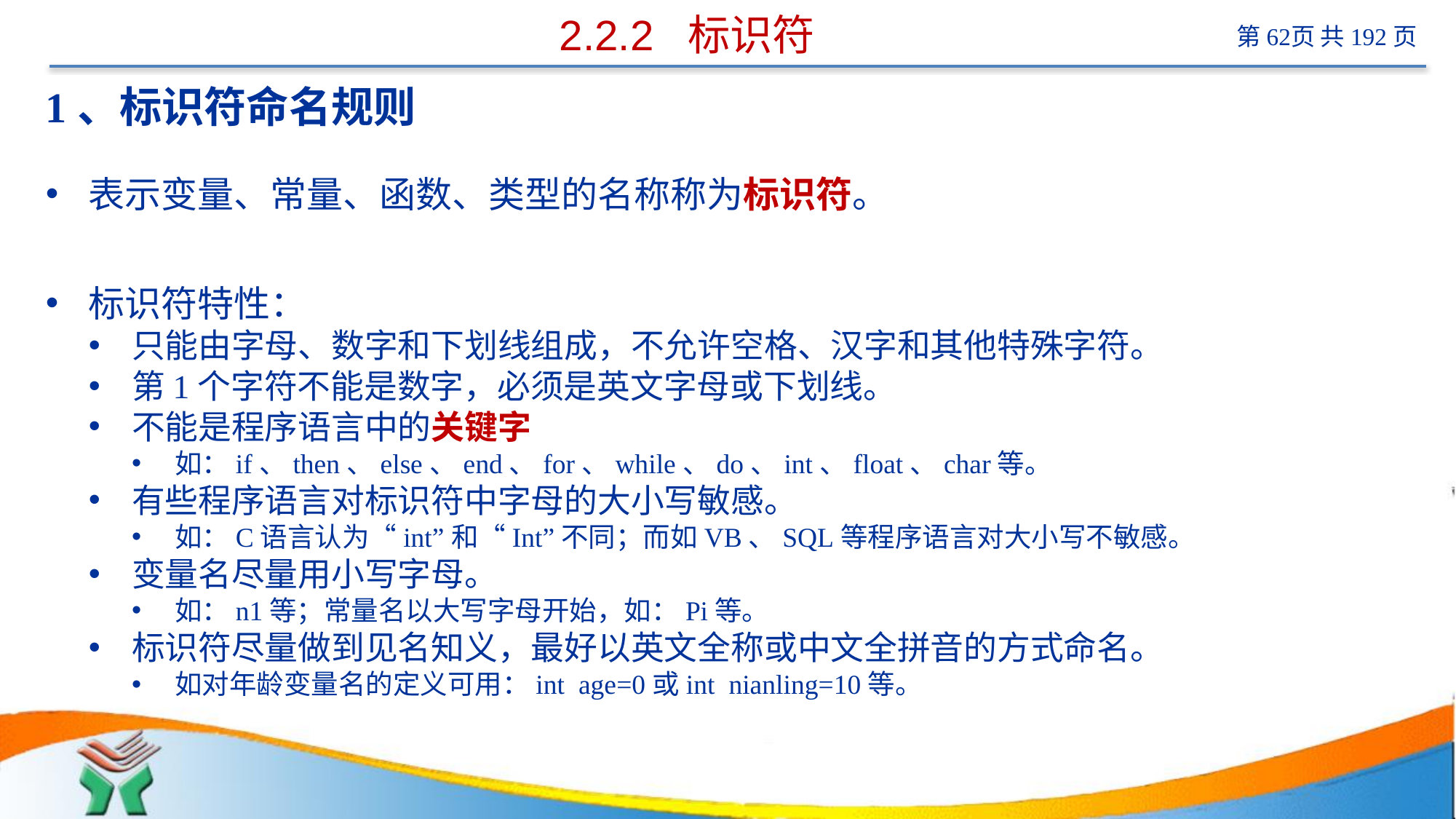

# 2.2.2  标识符
1、标识符命名规则

表示变量、常量、函数、类型的名称称为标识符。

标识符特性：
只能由字母、数字和下划线组成，不允许空格、汉字和其他特殊字符。
第1个字符不能是数字，必须是英文字母或下划线。
不能是程序语言中的关键字
如：if、then、else、end、for、while、do、int、float、char等。
有些程序语言对标识符中字母的大小写敏感。
如：C语言认为“int”和“Int”不同；而如VB、SQL等程序语言对大小写不敏感。
变量名尽量用小写字母。
如：n1等；常量名以大写字母开始，如：Pi等。
标识符尽量做到见名知义，最好以英文全称或中文全拼音的方式命名。
如对年龄变量名的定义可用：int  age=0或int  nianling=10等。